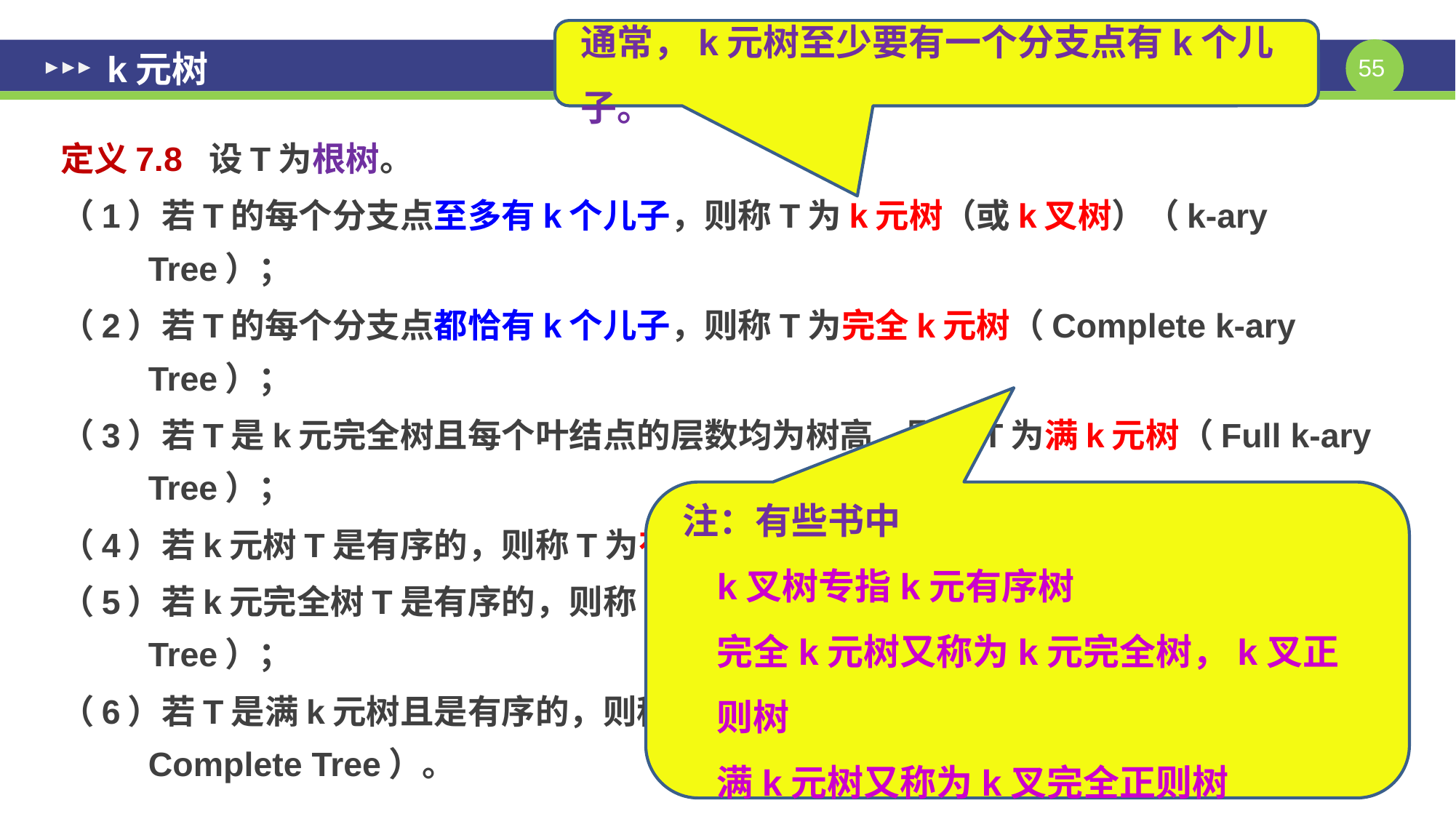

通常，k元树至少要有一个分支点有k个儿子。
# k元树
定义7.8  设T为根树。
（1）若T的每个分支点至多有k个儿子，则称T为k元树（或k叉树）（k-ary Tree）；
（2）若T的每个分支点都恰有k个儿子，则称T为完全k元树（Complete k-ary Tree）；
（3）若T是k元完全树且每个叶结点的层数均为树高，则称T为满k元树（Full k-ary Tree）；
（4）若k元树T是有序的，则称T为有序k元树（Ordered k-ary Tree）；
（5）若k元完全树T是有序的，则称T为有序完全k元树（Ordered Complete k-ary Tree）；
（6）若T是满k元树且是有序的，则称T为有序满k元树（Full Ordered k-ary Complete Tree）。
注：有些书中
k叉树专指k元有序树
完全k元树又称为k元完全树，k叉正则树
满k元树又称为k叉完全正则树